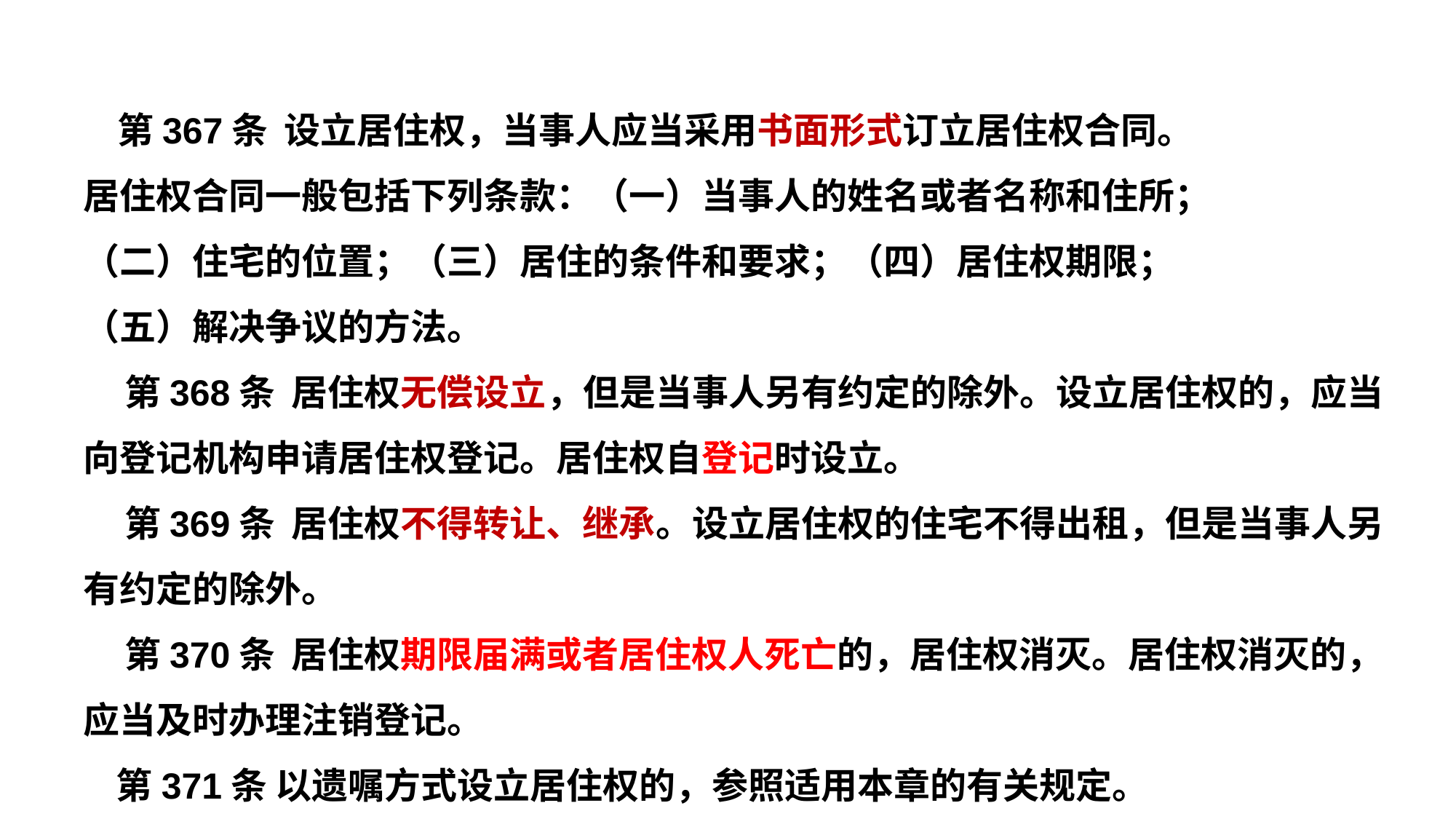

第367条  设立居住权，当事人应当采用书面形式订立居住权合同。
居住权合同一般包括下列条款：（一）当事人的姓名或者名称和住所；
（二）住宅的位置；（三）居住的条件和要求；（四）居住权期限；
（五）解决争议的方法。
    第368条  居住权无偿设立，但是当事人另有约定的除外。设立居住权的，应当向登记机构申请居住权登记。居住权自登记时设立。
    第369条  居住权不得转让、继承。设立居住权的住宅不得出租，但是当事人另有约定的除外。
    第370条  居住权期限届满或者居住权人死亡的，居住权消灭。居住权消灭的，应当及时办理注销登记。
   第371条 以遗嘱方式设立居住权的，参照适用本章的有关规定。